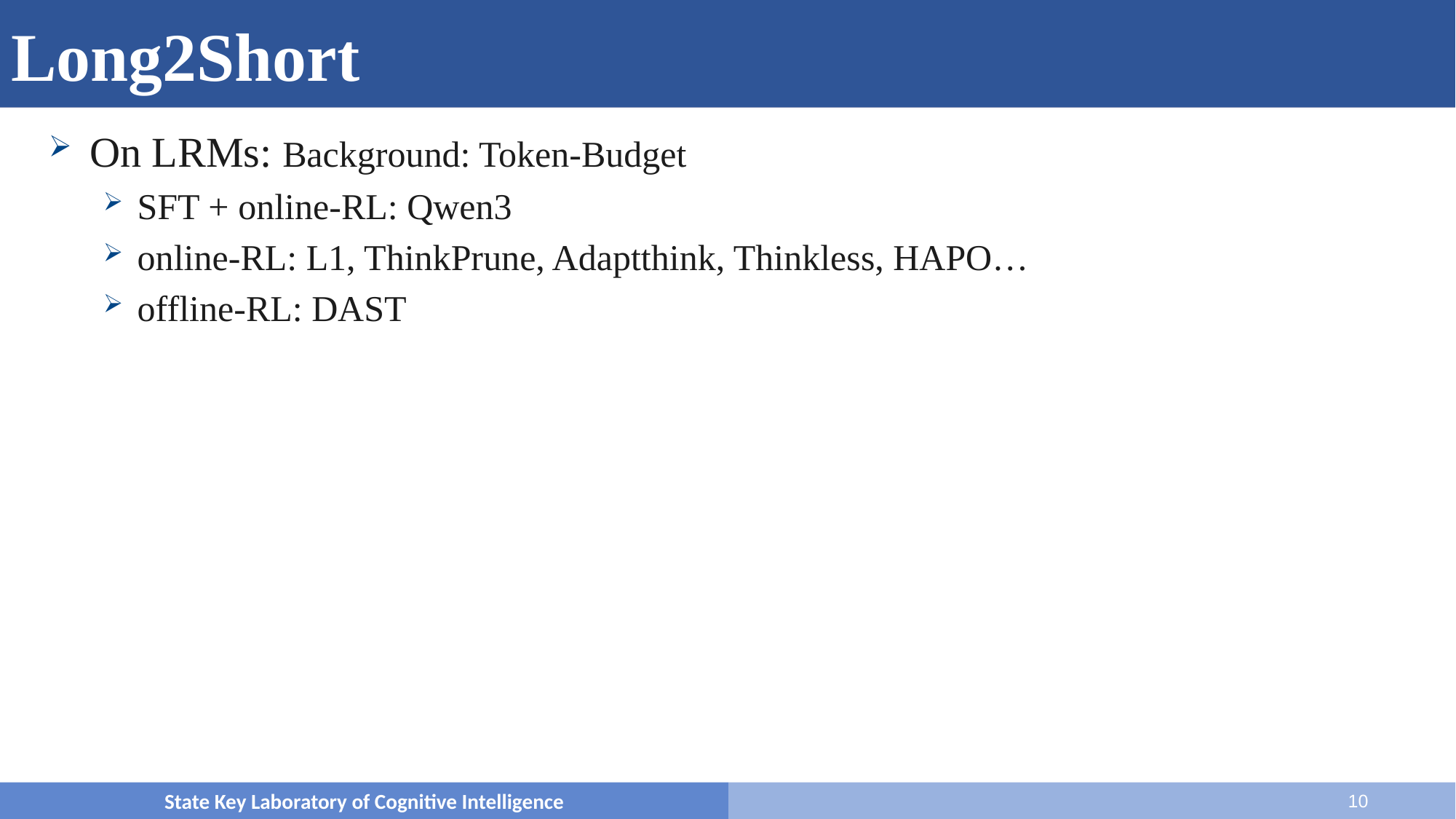

# 概览
Long2Short
On LRMs: Background: Token-Budget
SFT + online-RL: Qwen3
online-RL: L1, ThinkPrune, Adaptthink, Thinkless, HAPO…
offline-RL: DAST

State Key Laboratory of Cognitive Intelligence
10